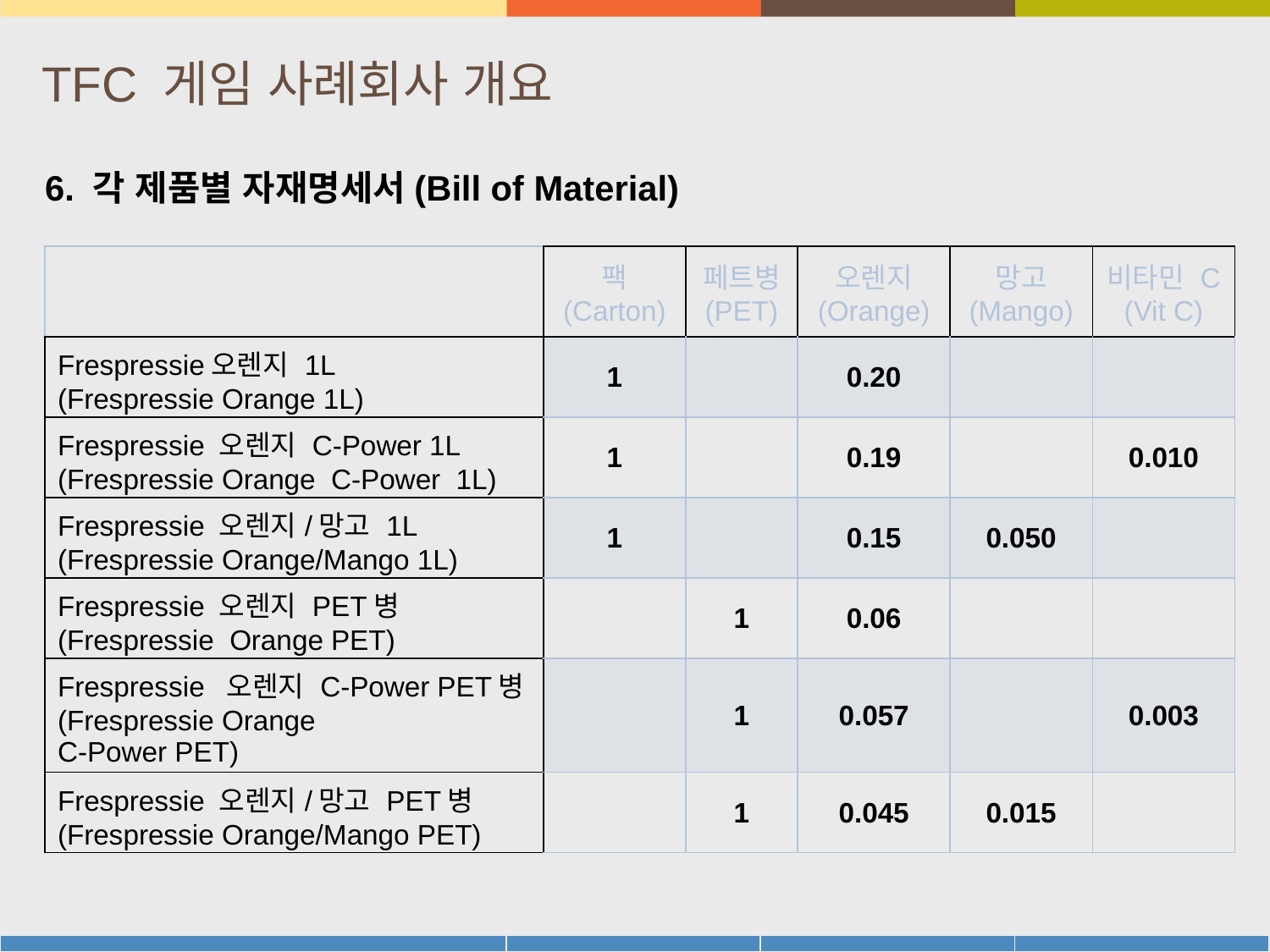

# TFC 게임 사례회사 개요
6. 각 제품별 자재명세서(Bill of Material)
|  | 팩 (Carton) | 페트병 (PET) | 오렌지 (Orange) | 망고 (Mango) | 비타민 C (Vit C) |
| --- | --- | --- | --- | --- | --- |
| Frespressie오렌지 1L (Frespressie Orange 1L) | 1 |  | 0.20 |  |  |
| Frespressie 오렌지 C-Power 1L (Frespressie Orange C-Power 1L) | 1 |  | 0.19 |  | 0.010 |
| Frespressie 오렌지/망고 1L (Frespressie Orange/Mango 1L) | 1 |  | 0.15 | 0.050 |  |
| Frespressie 오렌지 PET병 (Frespressie Orange PET) |  | 1 | 0.06 |  |  |
| Frespressie 오렌지 C-Power PET병 (Frespressie Orange C-Power PET) |  | 1 | 0.057 |  | 0.003 |
| Frespressie 오렌지/망고 PET병 (Frespressie Orange/Mango PET) |  | 1 | 0.045 | 0.015 |  |
19